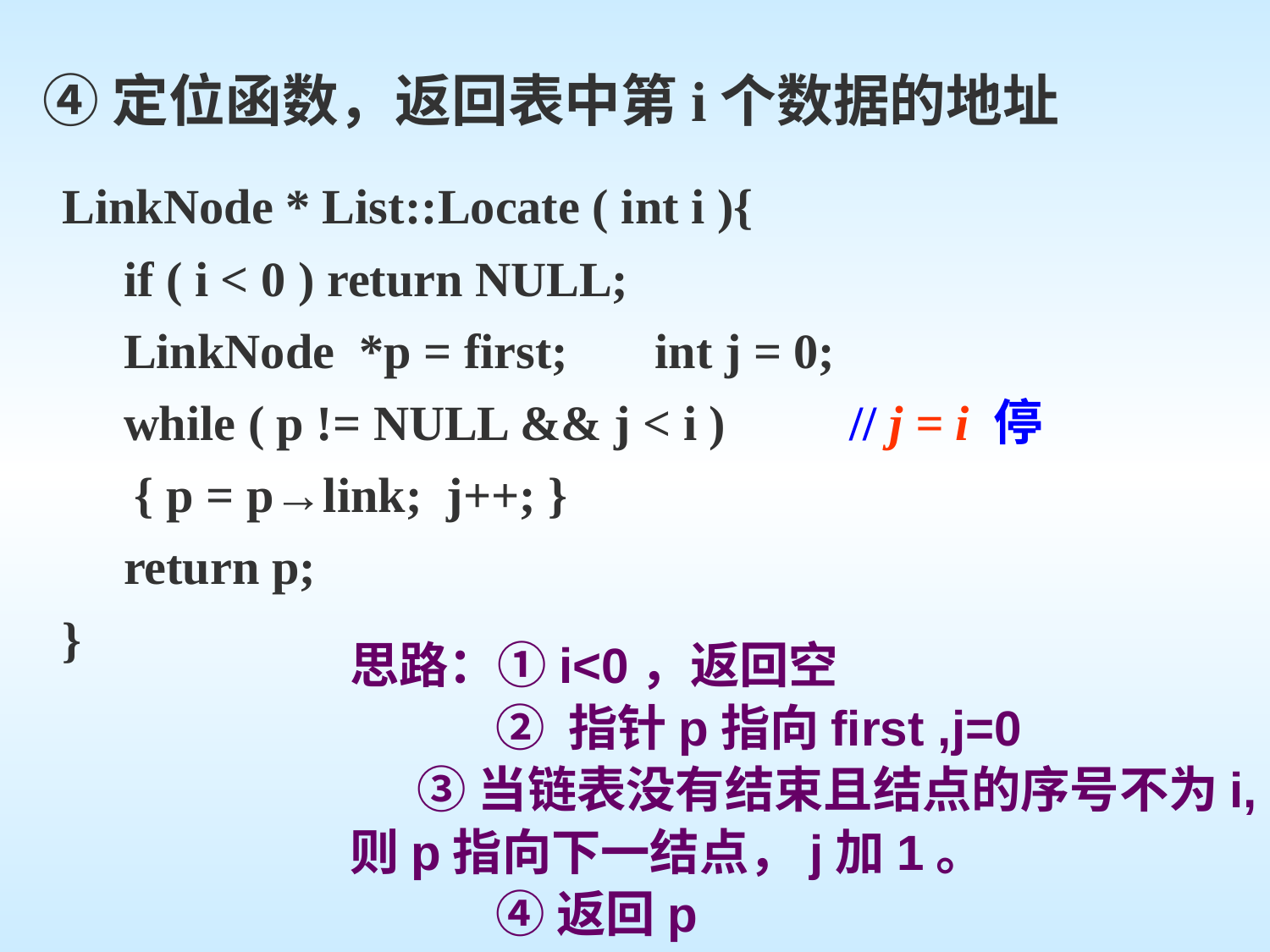

# ④定位函数，返回表中第i个数据的地址
LinkNode * List::Locate ( int i ){
     if ( i < 0 ) return NULL;
     LinkNode  *p = first;       int j = 0;
     while ( p != NULL && j < i )          // j = i 停
 	  { p = p→link;  j++; }
     return p;
}

思路：①i<0，返回空
             ② 指针p指向first ,j=0
      ③当链表没有结束且结点的序号不为i,则p指向下一结点，j加1。
             ④返回p